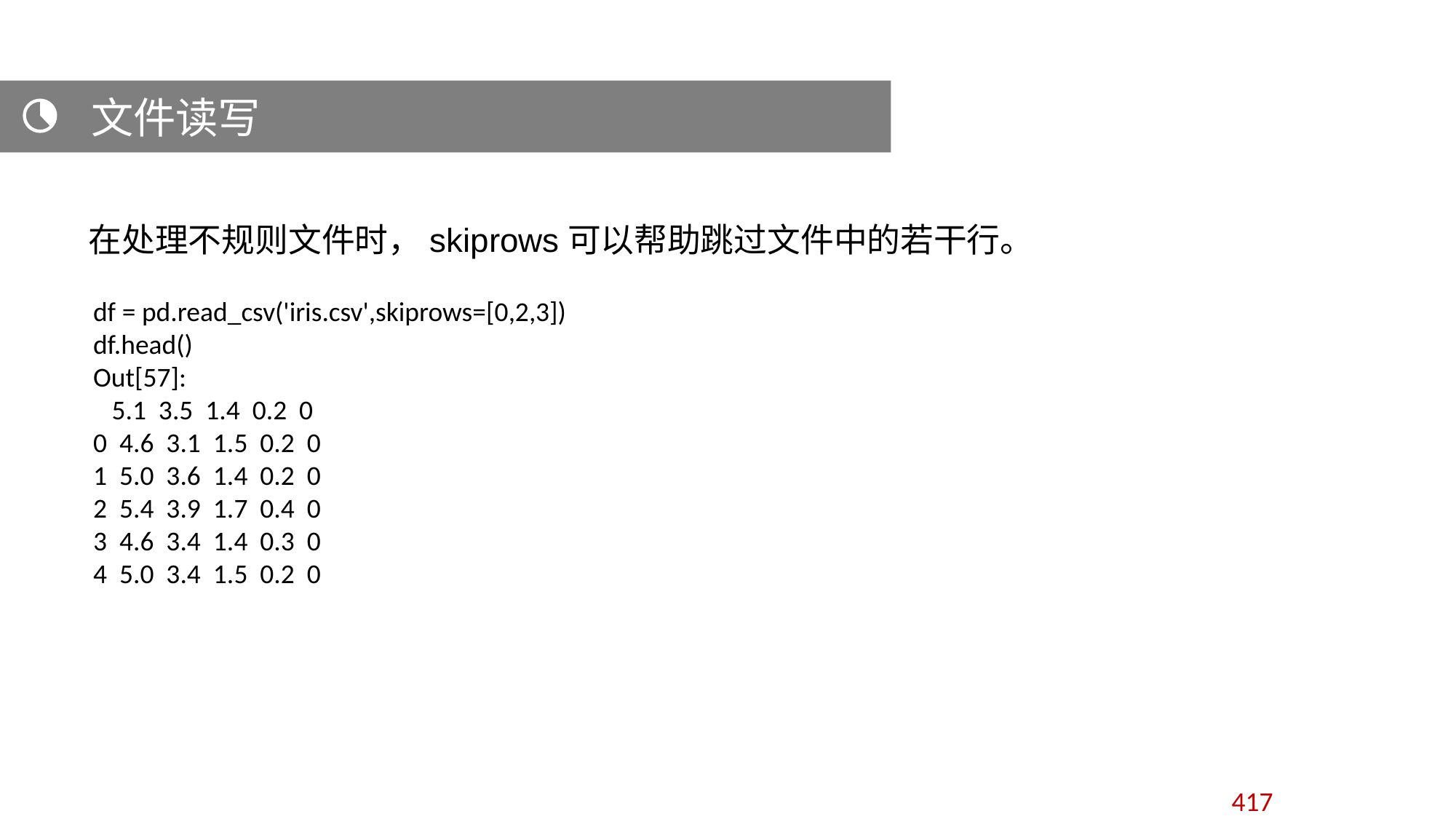

文件读写

    在处理不规则文件时，skiprows可以帮助跳过文件中的若干行。
df = pd.read_csv('iris.csv',skiprows=[0,2,3])
df.head()
Out[57]:
   5.1  3.5  1.4  0.2  0
0  4.6  3.1  1.5  0.2  0
1  5.0  3.6  1.4  0.2  0
2  5.4  3.9  1.7  0.4  0
3  4.6  3.4  1.4  0.3  0
4  5.0  3.4  1.5  0.2  0

417